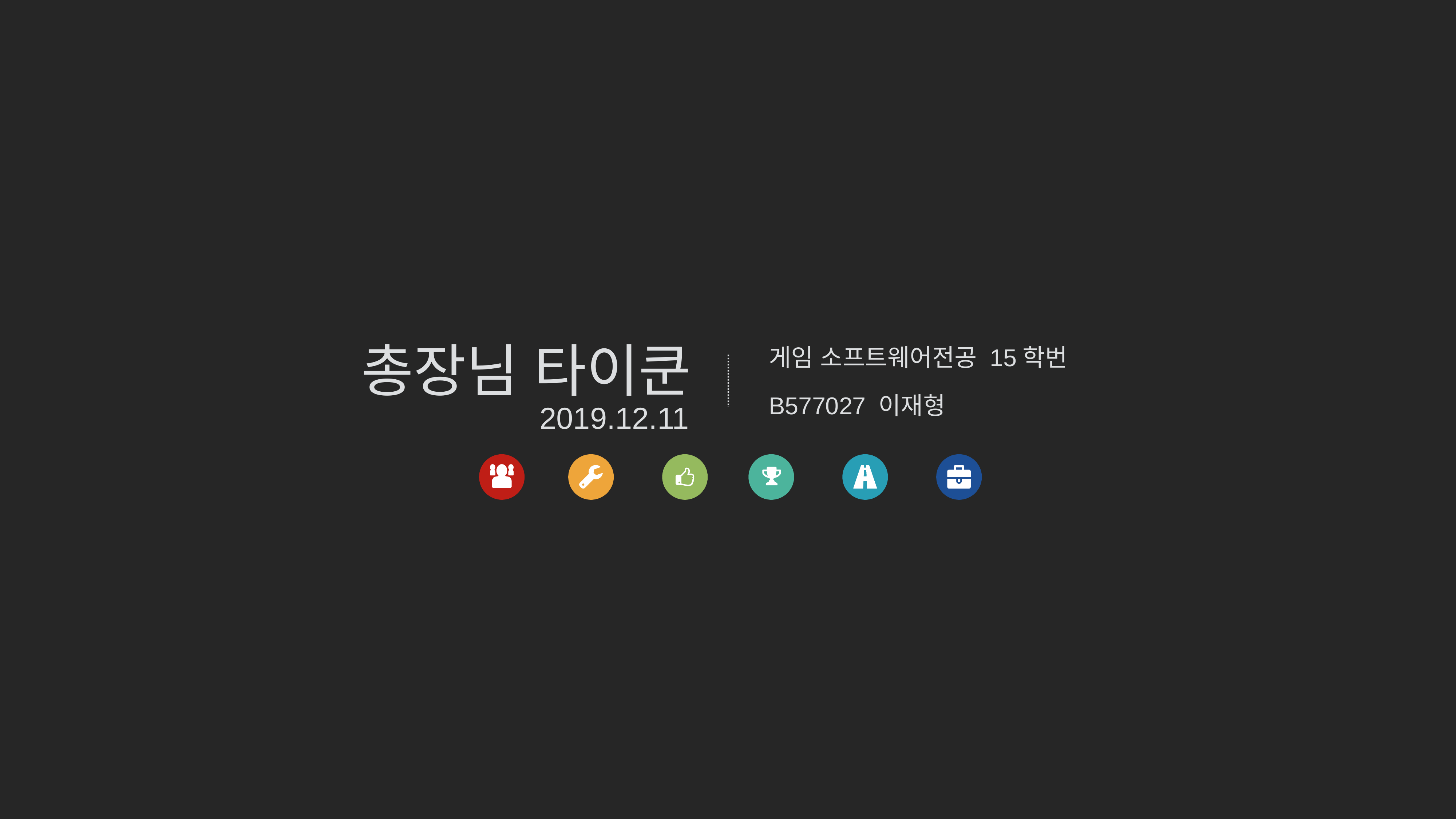

총장님 타이쿤
게임 소프트웨어전공 15학번
B577027 이재형

2019.12.11